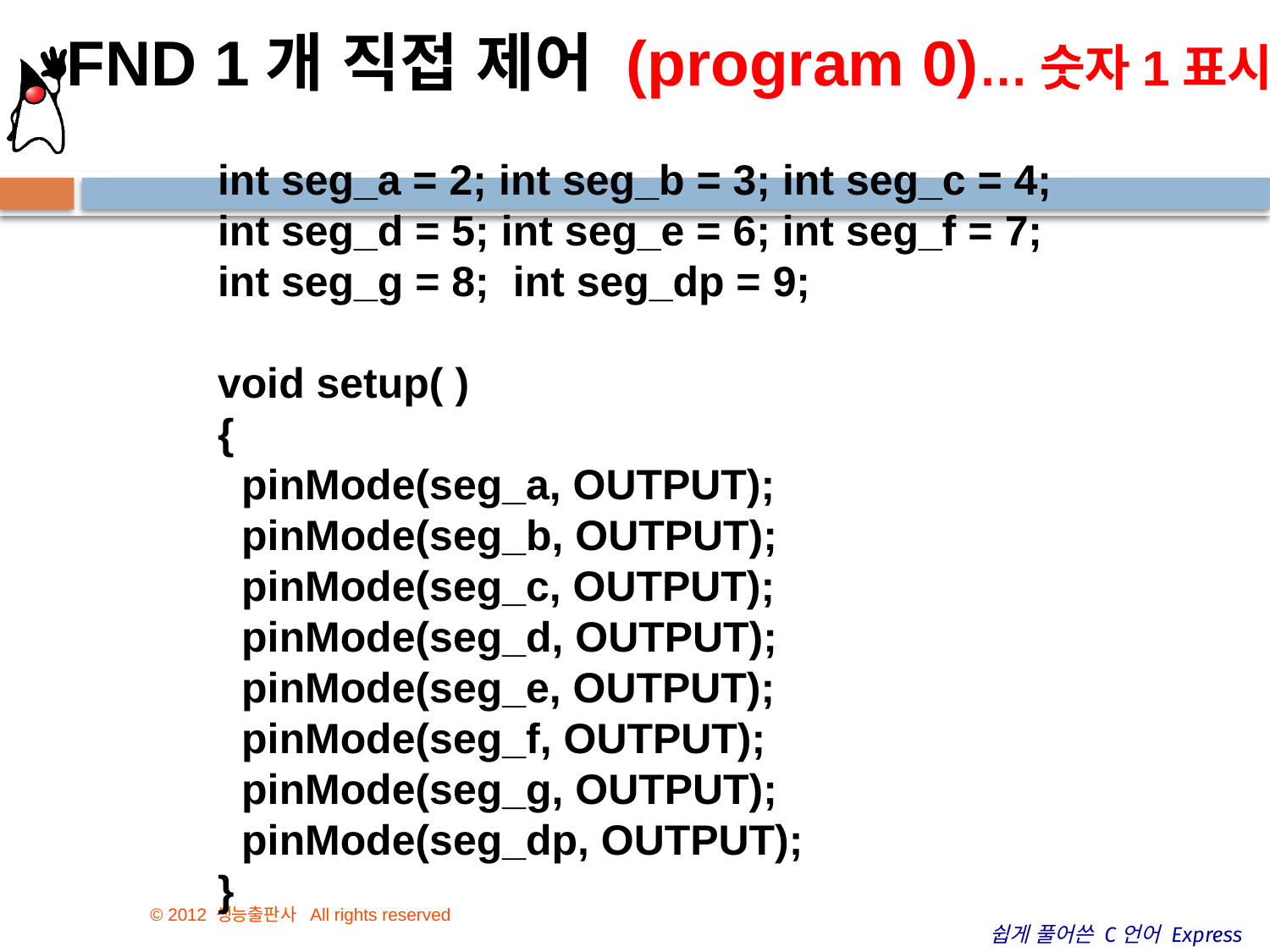

FND 1개 직접 제어 (program 0)…숫자1표시
int seg_a = 2; int seg_b = 3; int seg_c = 4;
int seg_d = 5; int seg_e = 6; int seg_f = 7;
int seg_g = 8;  int seg_dp = 9;

void setup( )
{
  pinMode(seg_a, OUTPUT);
  pinMode(seg_b, OUTPUT);
  pinMode(seg_c, OUTPUT);
  pinMode(seg_d, OUTPUT);
  pinMode(seg_e, OUTPUT);
  pinMode(seg_f, OUTPUT);
  pinMode(seg_g, OUTPUT);
  pinMode(seg_dp, OUTPUT);
}